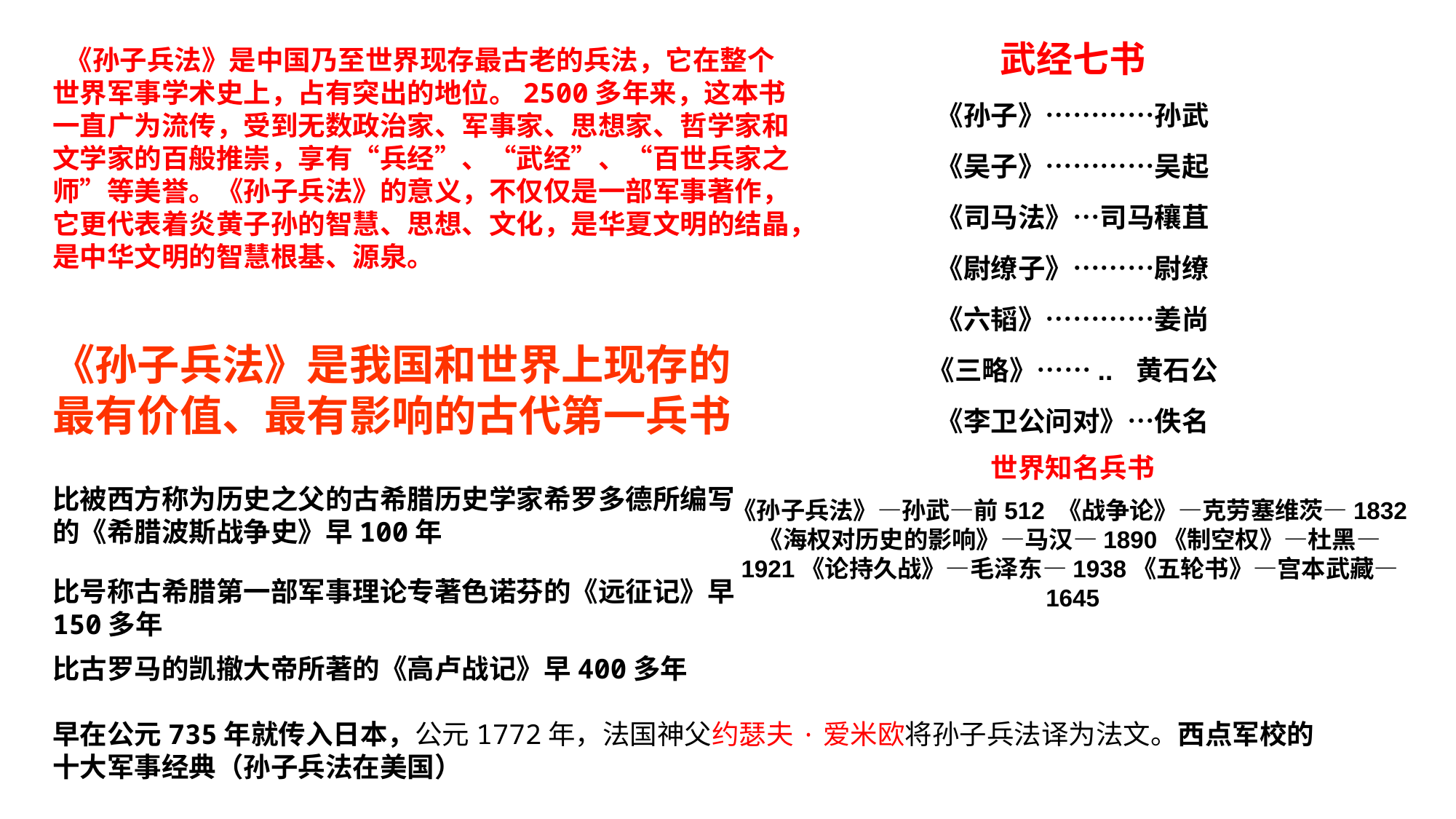

武经七书
《孙子》…………孙武
《吴子》…………吴起
《司马法》…司马穰苴
《尉缭子》………尉缭
《六韬》…………姜尚
《三略》…….. 黄石公
《李卫公问对》…佚名
世界知名兵书
《孙子兵法》—孙武—前512 《战争论》—克劳塞维茨—1832《海权对历史的影响》—马汉—1890《制空权》—杜黑—1921《论持久战》—毛泽东—1938《五轮书》—宫本武藏—1645

 《孙子兵法》是中国乃至世界现存最古老的兵法，它在整个世界军事学术史上，占有突出的地位。2500多年来，这本书一直广为流传，受到无数政治家、军事家、思想家、哲学家和文学家的百般推崇，享有“兵经”、“武经”、“百世兵家之师”等美誉。《孙子兵法》的意义，不仅仅是一部军事著作，它更代表着炎黄子孙的智慧、思想、文化，是华夏文明的结晶，是中华文明的智慧根基、源泉。
《孙子兵法》是我国和世界上现存的最有价值、最有影响的古代第一兵书
比被西方称为历史之父的古希腊历史学家希罗多德所编写的《希腊波斯战争史》早100年
比号称古希腊第一部军事理论专著色诺芬的《远征记》早150多年
比古罗马的凯撤大帝所著的《高卢战记》早400多年

早在公元735年就传入日本，公元1772年，法国神父约瑟夫·爱米欧将孙子兵法译为法文。西点军校的十大军事经典（孙子兵法在美国）